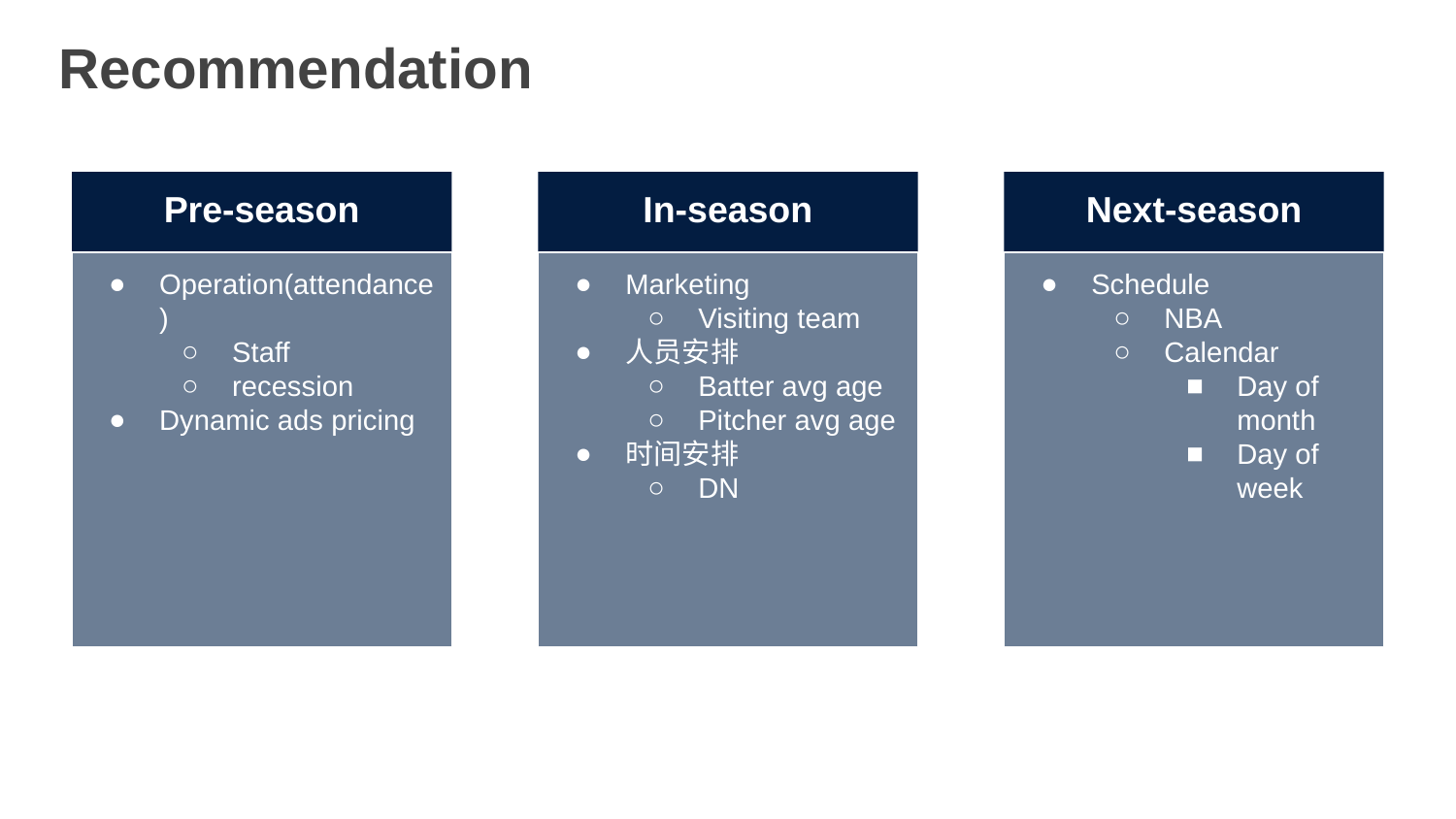

Recommendation
Pre-season

In-season

Next-season

Operation(attendance)
Staff
recession
Dynamic ads pricing
Marketing
Visiting team
人员安排
Batter avg age
Pitcher avg age
时间安排
DN
Schedule
NBA
Calendar
Day of month
Day of week